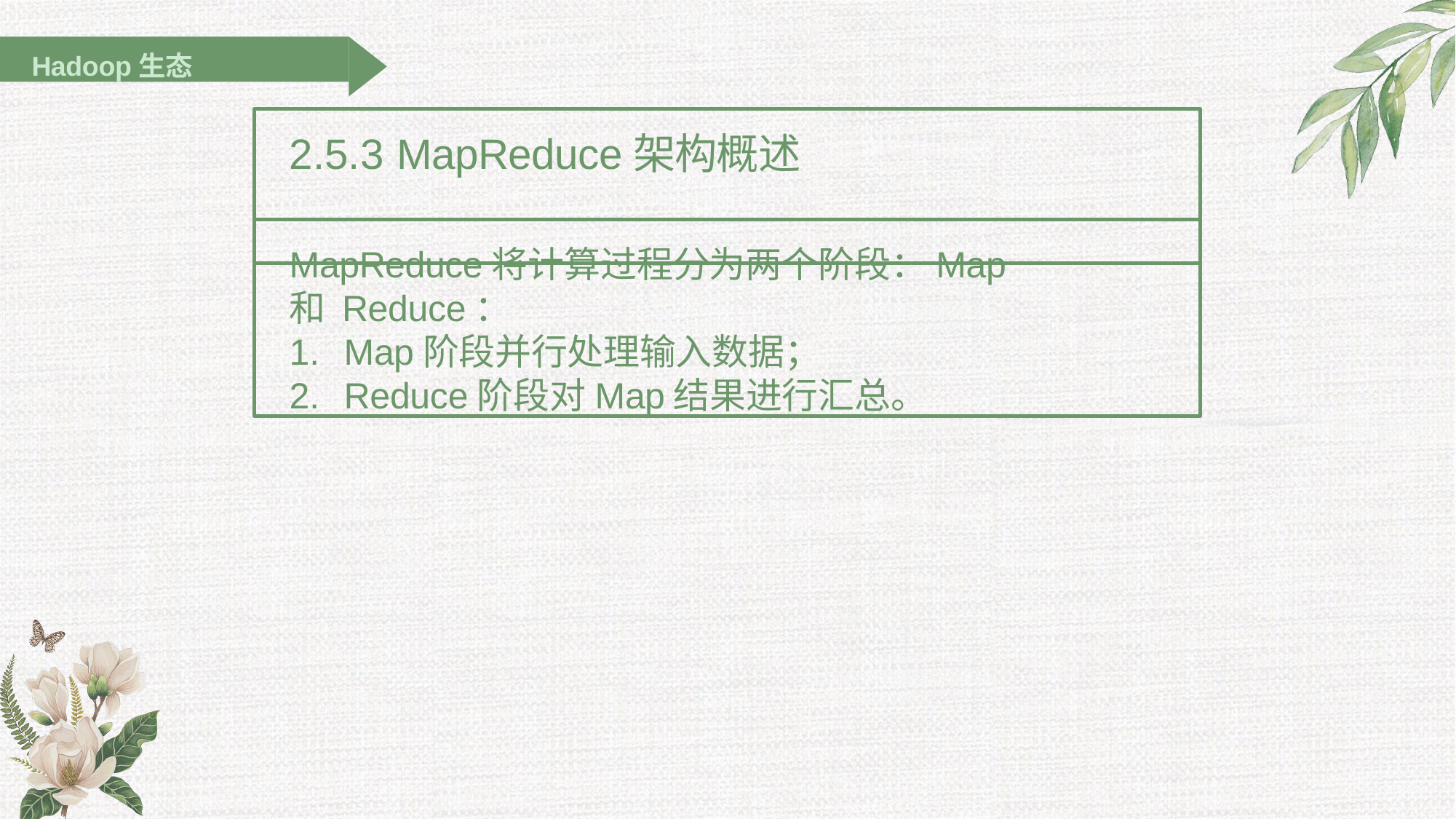

Hadoop生态
# 2.5.3 MapReduce架构概述
MapReduce将计算过程分为两个阶段：Map和 Reduce：
Map阶段并行处理输入数据；
Reduce阶段对Map结果进行汇总。